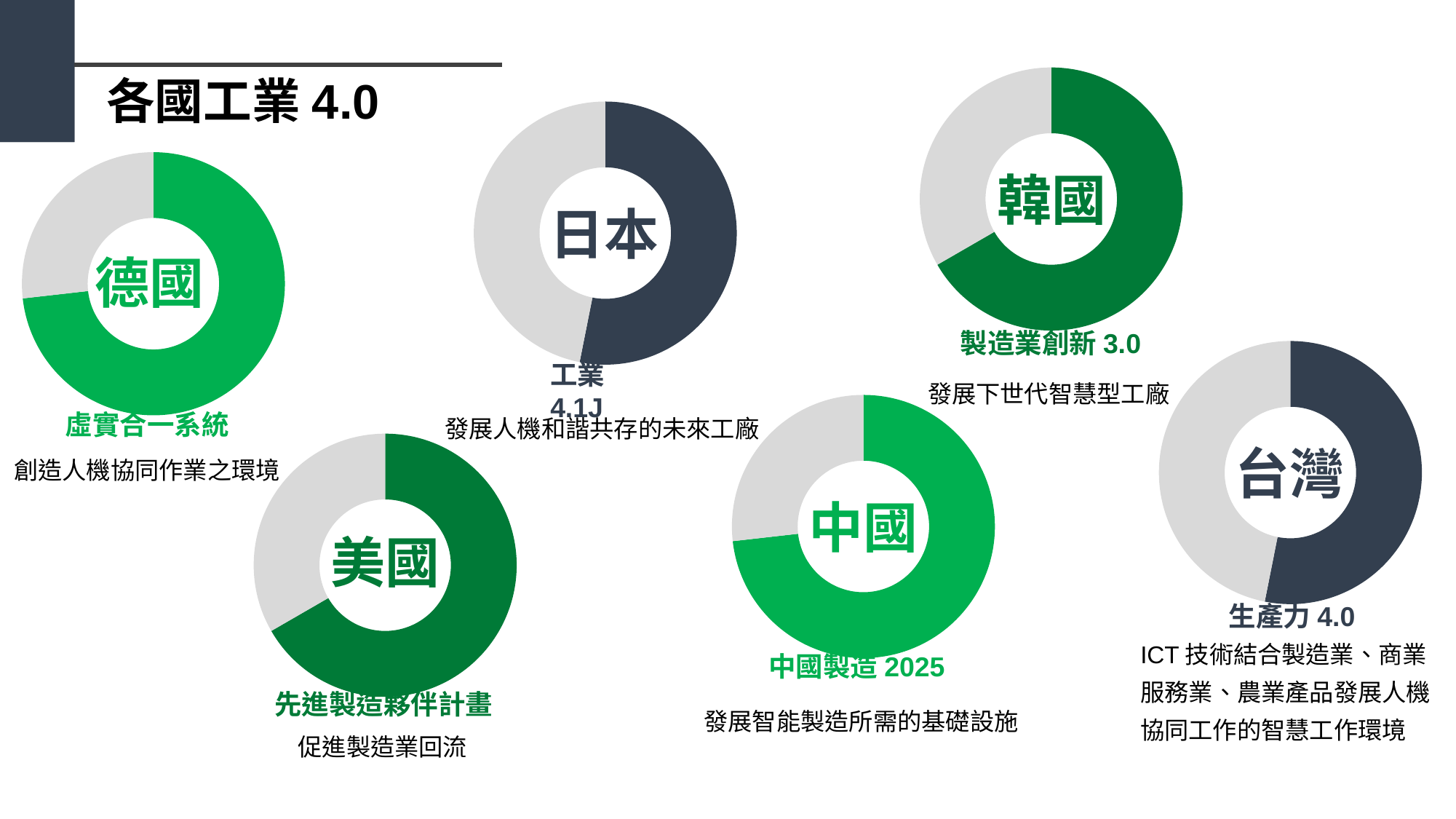

### Chart

| Category | 列1 |
|---|---|
|  | 6.0 |
|  | 3.0 |
韓國
製造業創新3.0
發展下世代智慧型工廠
各國工業4.0

### Chart

| Category | 列1 |
|---|---|
|  | 3.4 |
|  | 3.0 |
日本
工業4.1J
發展人機和諧共存的未來工廠

### Chart

| Category |
|---|
德國
虛實合一系統
創造人機協同作業之環境

### Chart

| Category | 列1 |
|---|---|
|  | 8.200000000000001 |
|  | 3.0 |

### Chart

| Category | 列1 |
|---|---|
|  | 3.4 |
|  | 3.0 |
台灣
生產力4.0
ICT技術結合製造業、商業服務業、農業產品發展人機協同工作的智慧工作環境

### Chart

| Category | 列1 |
|---|---|
|  | 8.200000000000001 |
|  | 3.0 |
中國
中國製造2025
發展智能製造所需的基礎設施

### Chart

| Category |
|---|
美國
先進製造夥伴計畫
促進製造業回流

### Chart

| Category | 列1 |
|---|---|
|  | 6.0 |
|  | 3.0 |